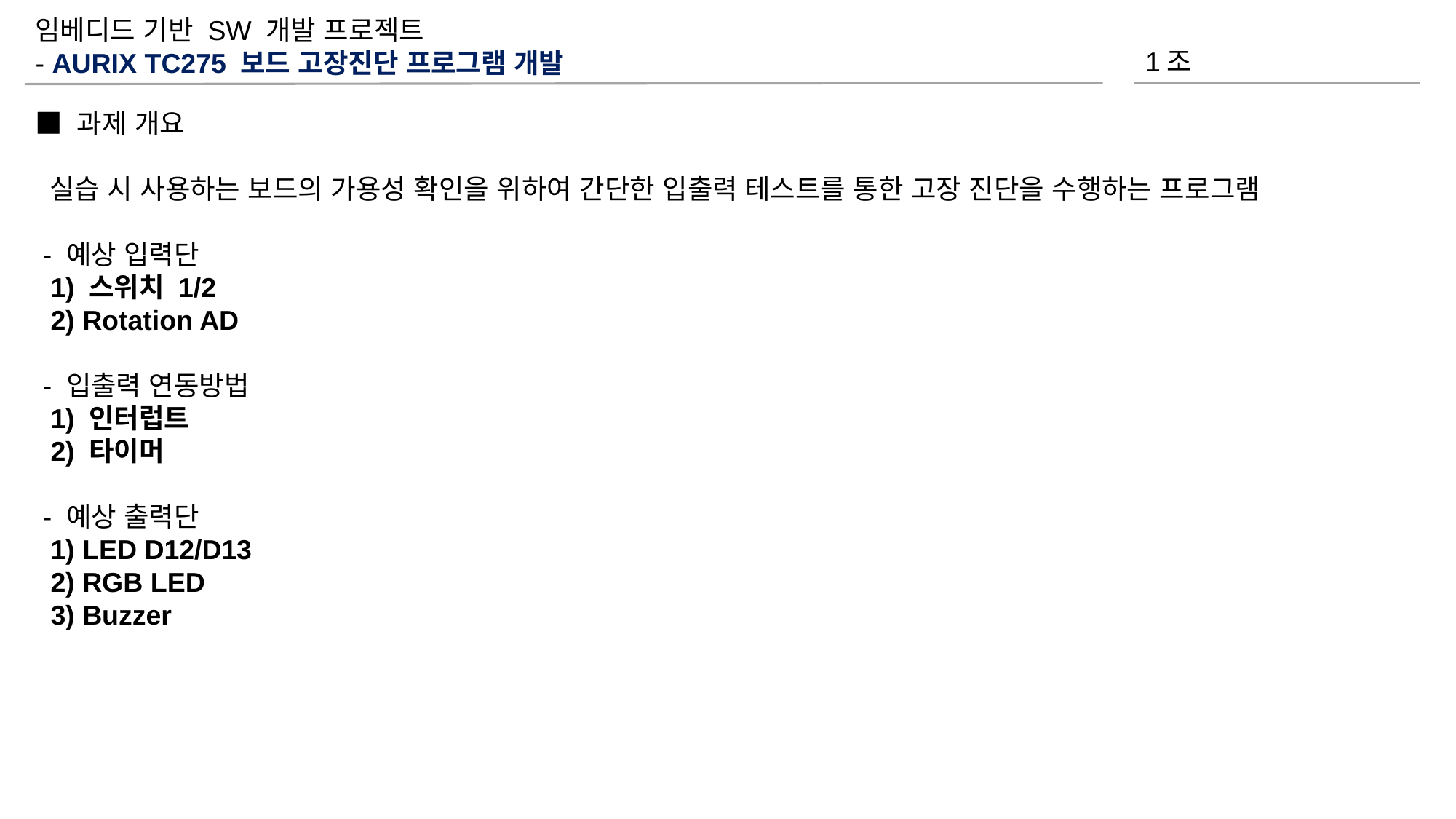

임베디드 기반 SW 개발 프로젝트
- AURIX TC275 보드 고장진단 프로그램 개발
1조
■ 과제 개요

 실습 시 사용하는 보드의 가용성 확인을 위하여 간단한 입출력 테스트를 통한 고장 진단을 수행하는 프로그램

 - 예상 입력단
  1) 스위치 1/2
  2) Rotation AD

 - 입출력 연동방법
  1) 인터럽트
  2) 타이머

 - 예상 출력단
  1) LED D12/D13
  2) RGB LED
  3) Buzzer